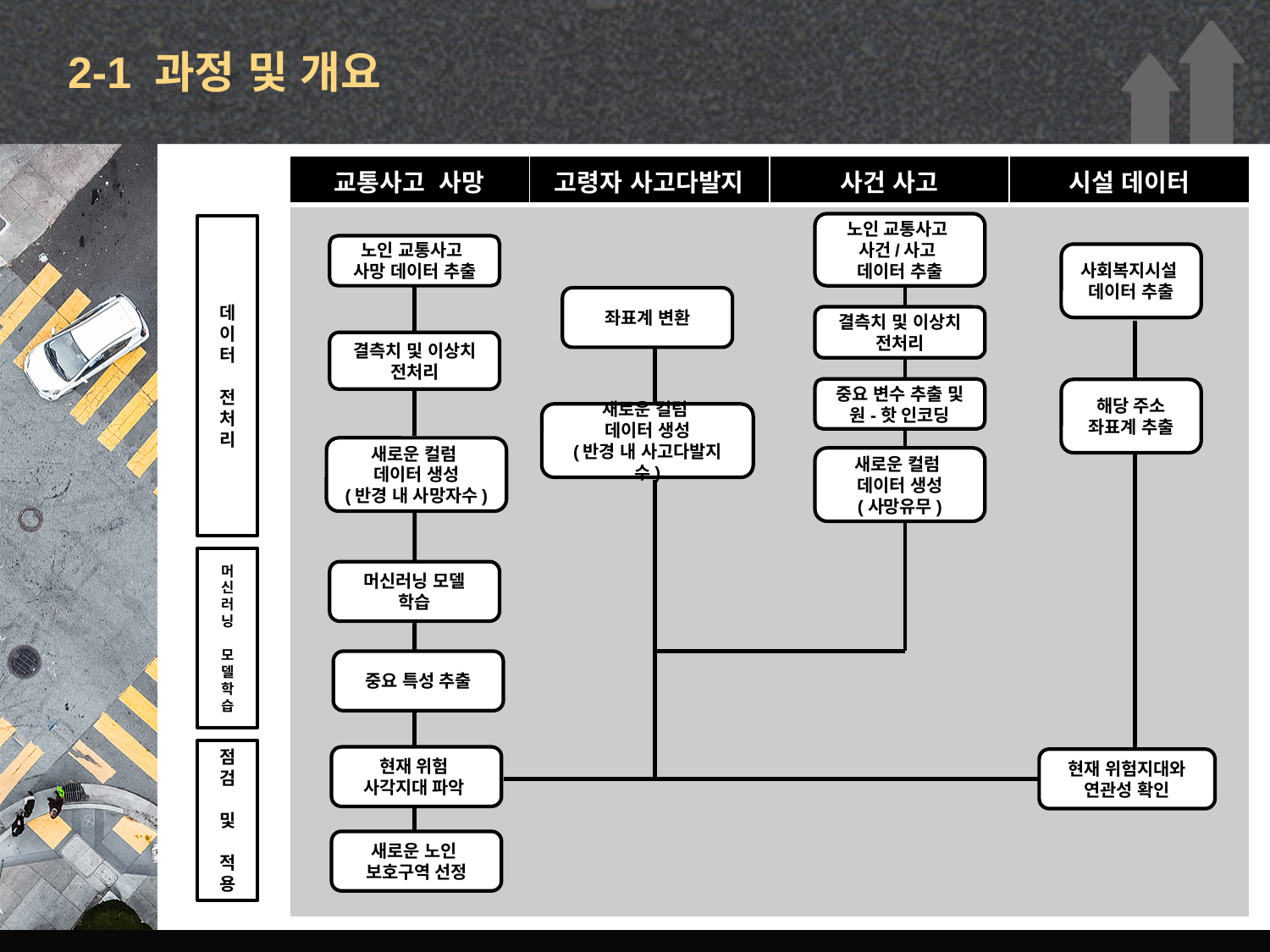

# 2-1 과정 및 개요
| 교통사고 사망 | 고령자 사고다발지 | 사건 사고 | 시설 데이터 |
| --- | --- | --- | --- |
|  |  |  |  |
노인 교통사고
사건/사고
데이터 추출
데
이
터

전
처
리
노인 교통사고
사망 데이터 추출
사회복지시설
데이터 추출
좌표계 변환
결측치 및 이상치
전처리
결측치 및 이상치
전처리
중요 변수 추출 및
원-핫 인코딩
해당 주소
좌표계 추출
새로운 컬럼
데이터 생성
(반경 내 사고다발지 수)
새로운 컬럼
데이터 생성
(반경 내 사망자수)
새로운 컬럼
데이터 생성
(사망유무)
머
신
러
닝

모
델
학
습
머신러닝 모델
학습
중요 특성 추출
점
검

및

적
용
현재 위험
사각지대 파악
현재 위험지대와
연관성 확인
새로운 노인
보호구역 선정